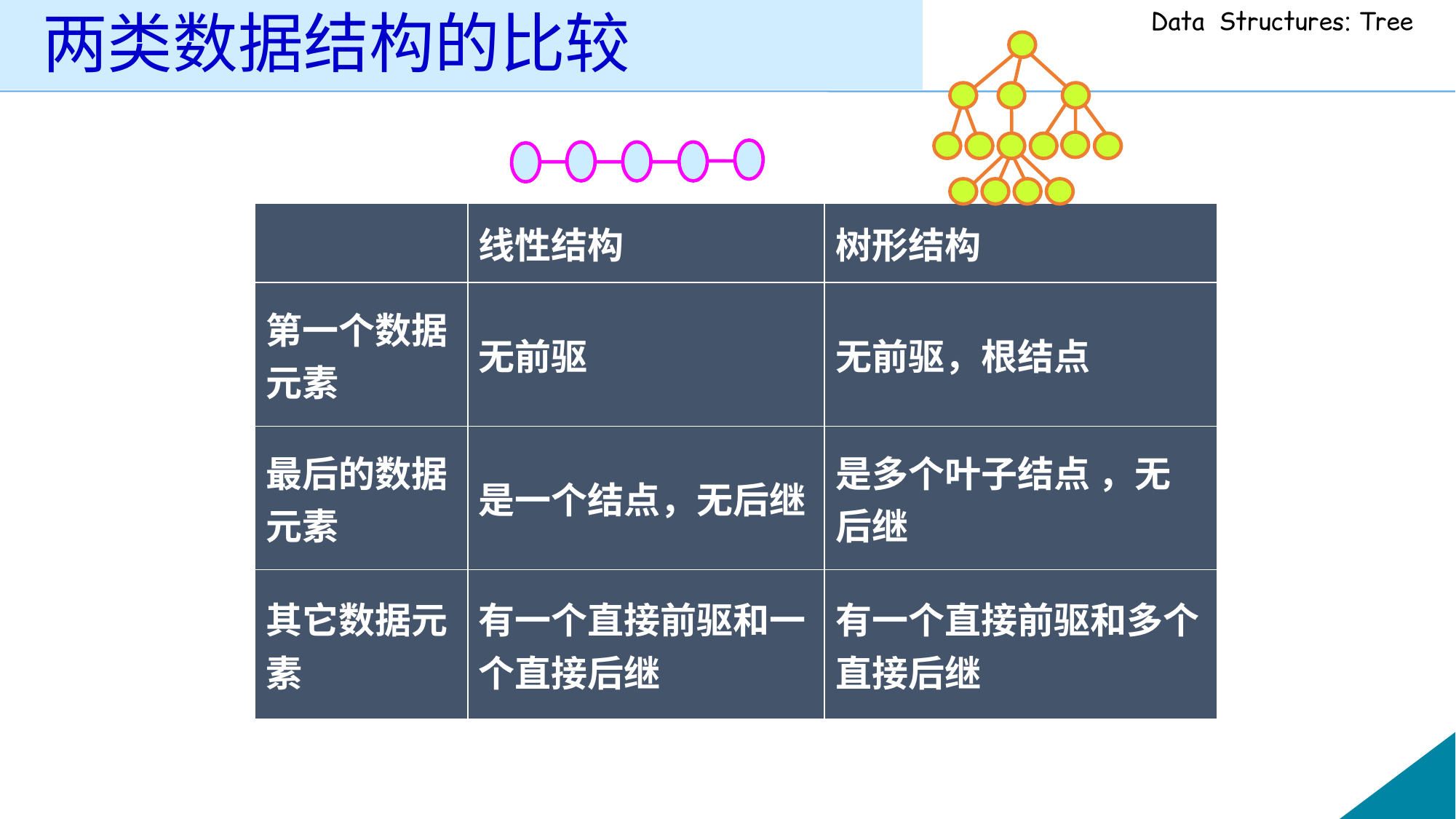

# 两类数据结构的比较

|  | 线性结构 | 树形结构 |
| --- | --- | --- |
| 第一个数据元素 | 无前驱 | 无前驱，根结点 |
| 最后的数据元素 | 是一个结点，无后继 | 是多个叶子结点 ，无后继 |
| 其它数据元素 | 有一个直接前驱和一个直接后继 | 有一个直接前驱和多个直接后继 |